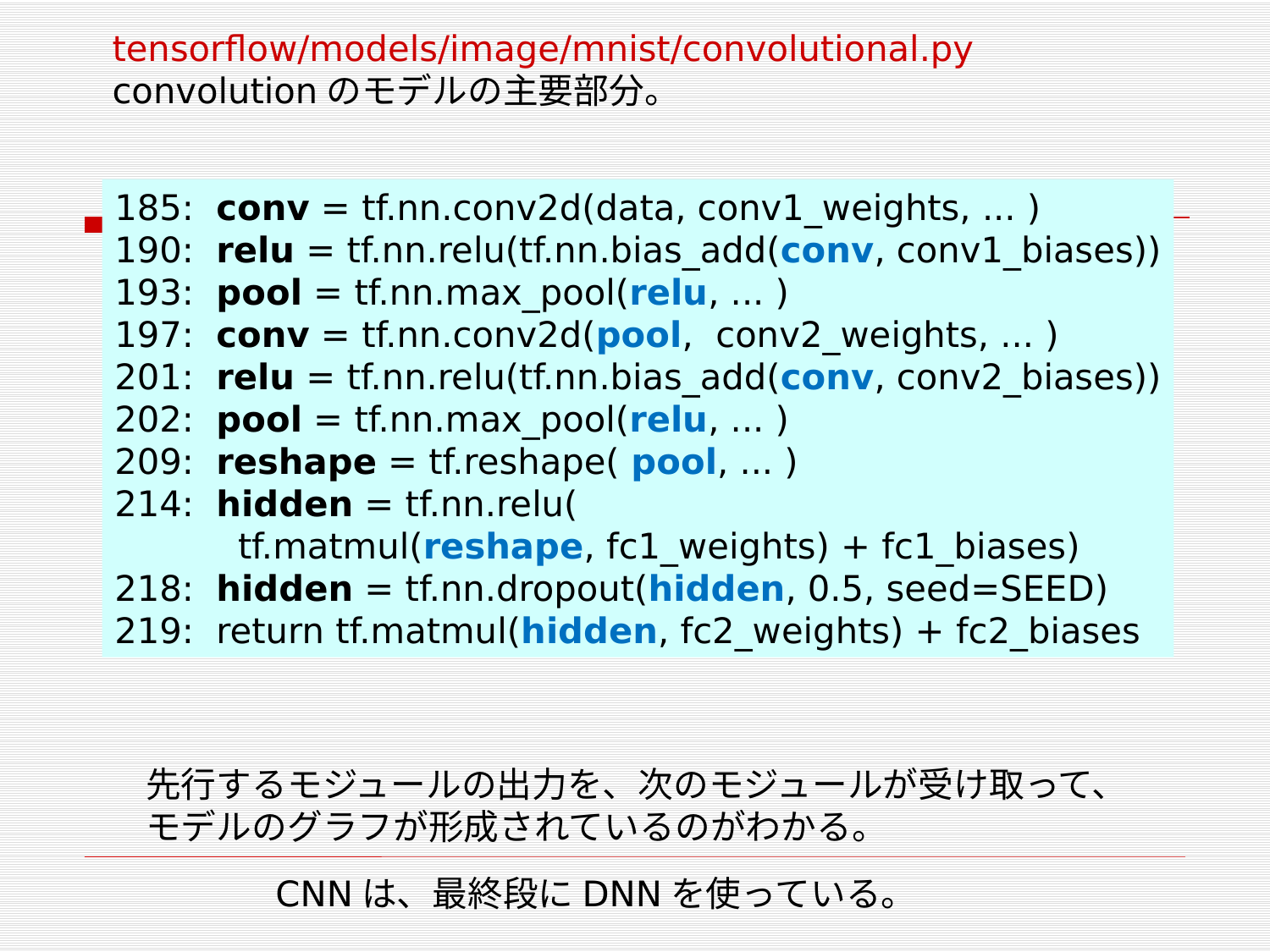

tensorflow/models/image/mnist/convolutional.py
convolutionのモデルの主要部分。
185:  conv = tf.nn.conv2d(data, conv1_weights, ... )
190:  relu = tf.nn.relu(tf.nn.bias_add(conv, conv1_biases))
193:  pool = tf.nn.max_pool(relu, ... )
197:  conv = tf.nn.conv2d(pool,  conv2_weights, ... )
201:  relu = tf.nn.relu(tf.nn.bias_add(conv, conv2_biases))
202:  pool = tf.nn.max_pool(relu, ... )
209:  reshape = tf.reshape( pool, ... )
214:  hidden = tf.nn.relu(
           tf.matmul(reshape, fc1_weights) + fc1_biases)
218:  hidden = tf.nn.dropout(hidden, 0.5, seed=SEED)
219:  return tf.matmul(hidden, fc2_weights) + fc2_biases
先行するモジュールの出力を、次のモジュールが受け取って、
モデルのグラフが形成されているのがわかる。
CNNは、最終段にDNNを使っている。